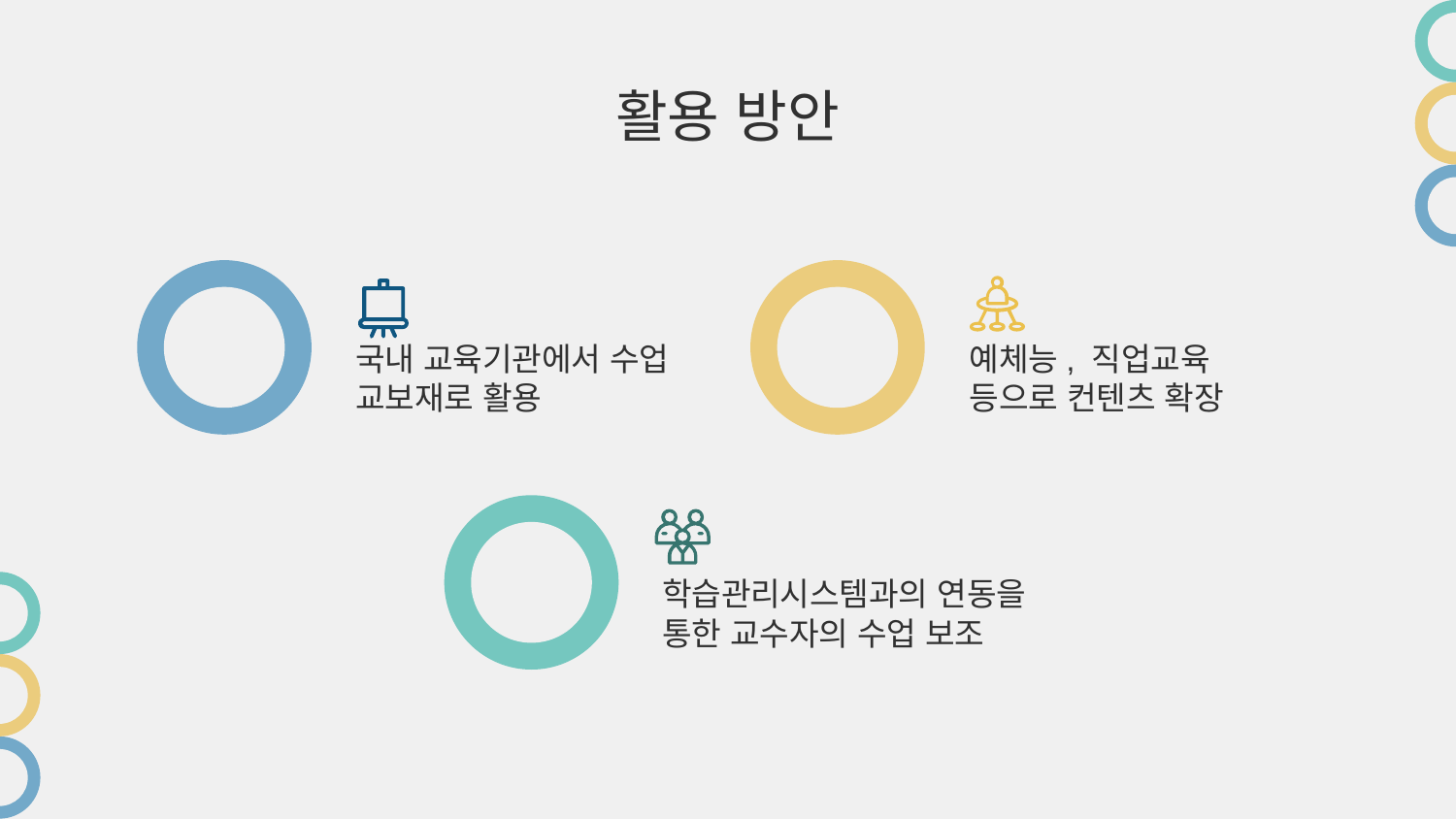

# 활용 방안

국내 교육기관에서 수업 교보재로 활용
예체능, 직업교육 등으로 컨텐츠 확장

학습관리시스템과의 연동을 통한 교수자의 수업 보조